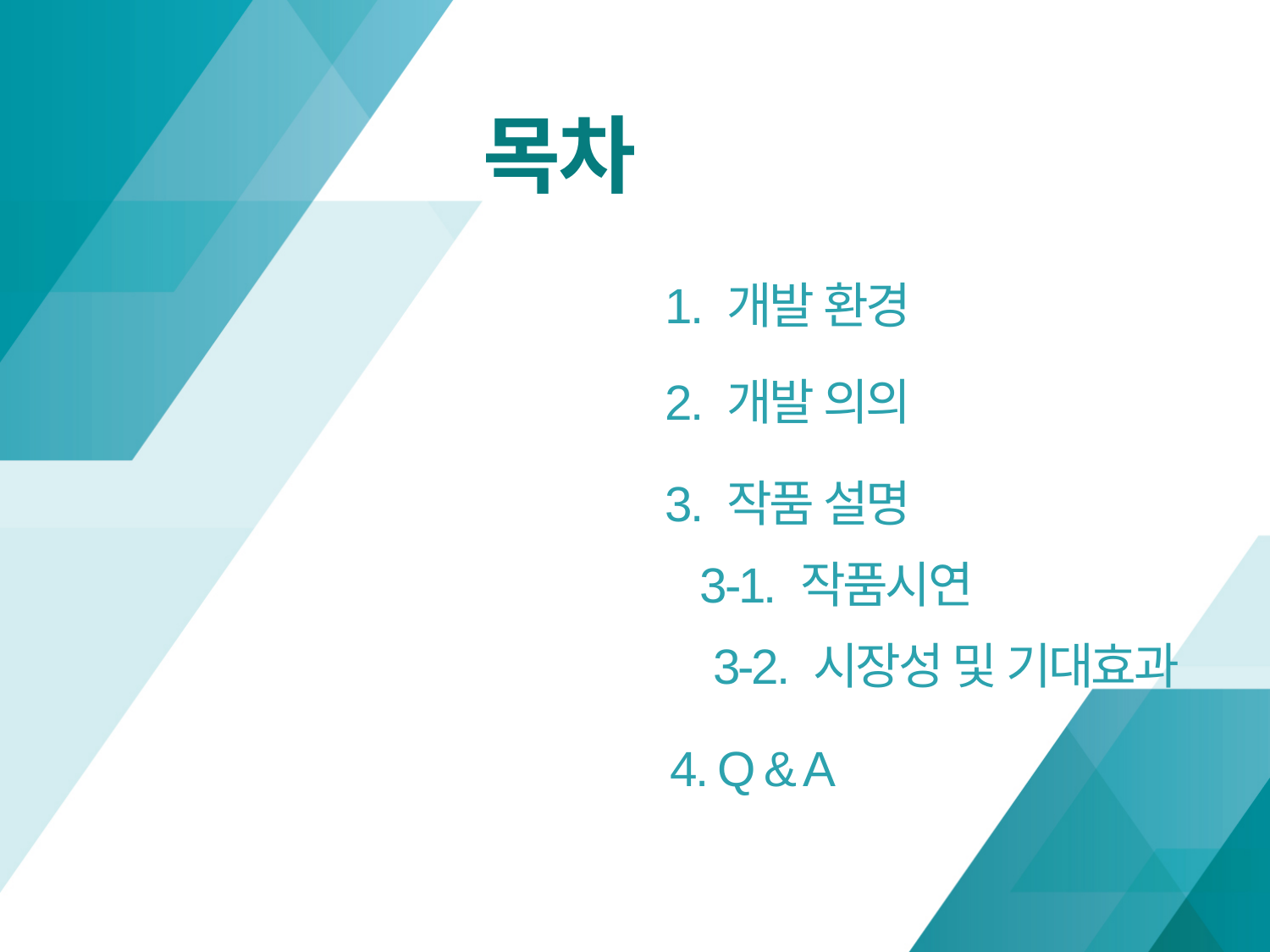

목차
1. 개발 환경
2. 개발 의의
3. 작품 설명
3-1. 작품시연
3-2. 시장성 및 기대효과
4. Q & A